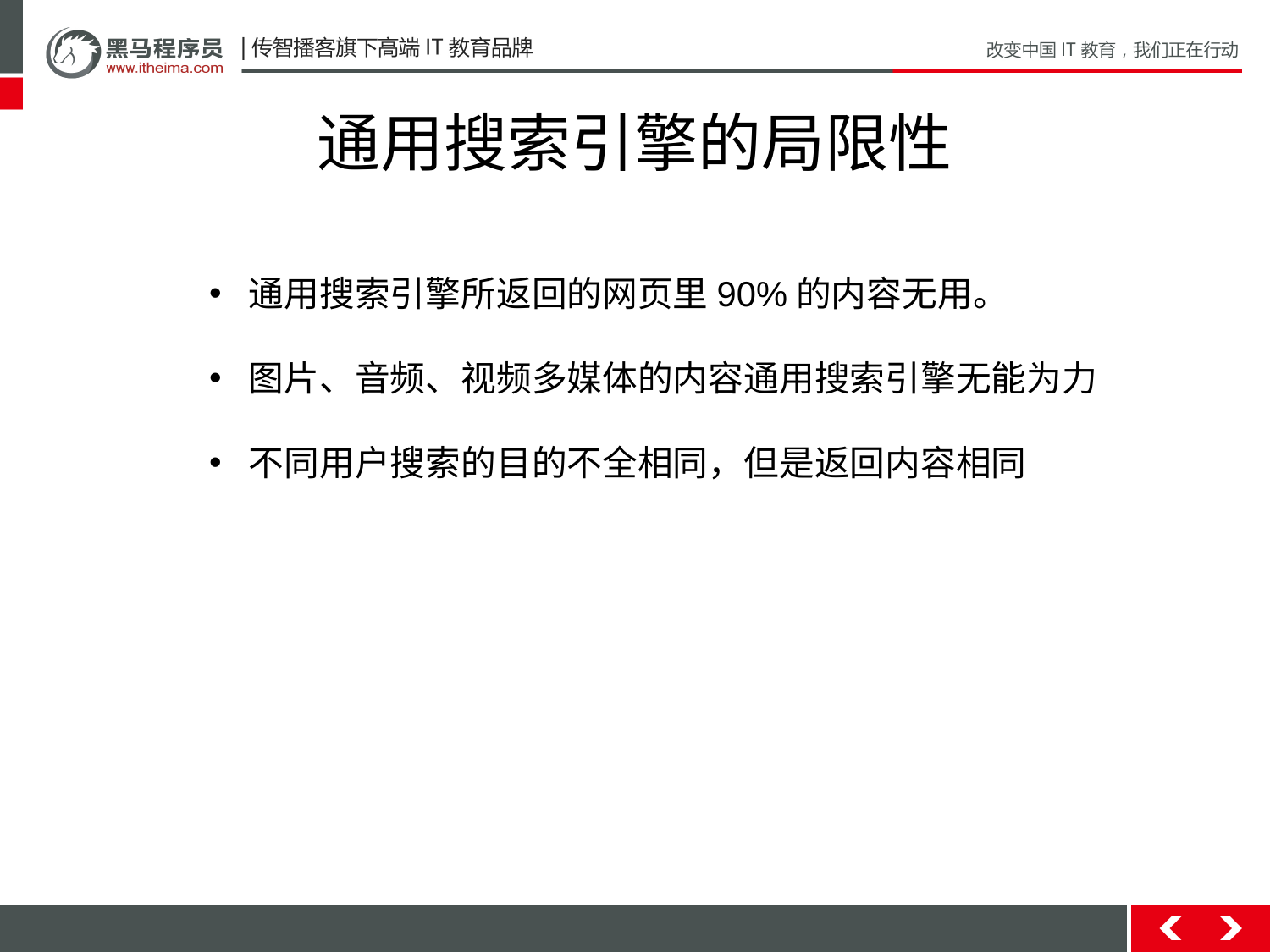

# 通用搜索引擎的局限性
通用搜索引擎所返回的网页里90%的内容无用。

图片、音频、视频多媒体的内容通用搜索引擎无能为力

不同用户搜索的目的不全相同，但是返回内容相同